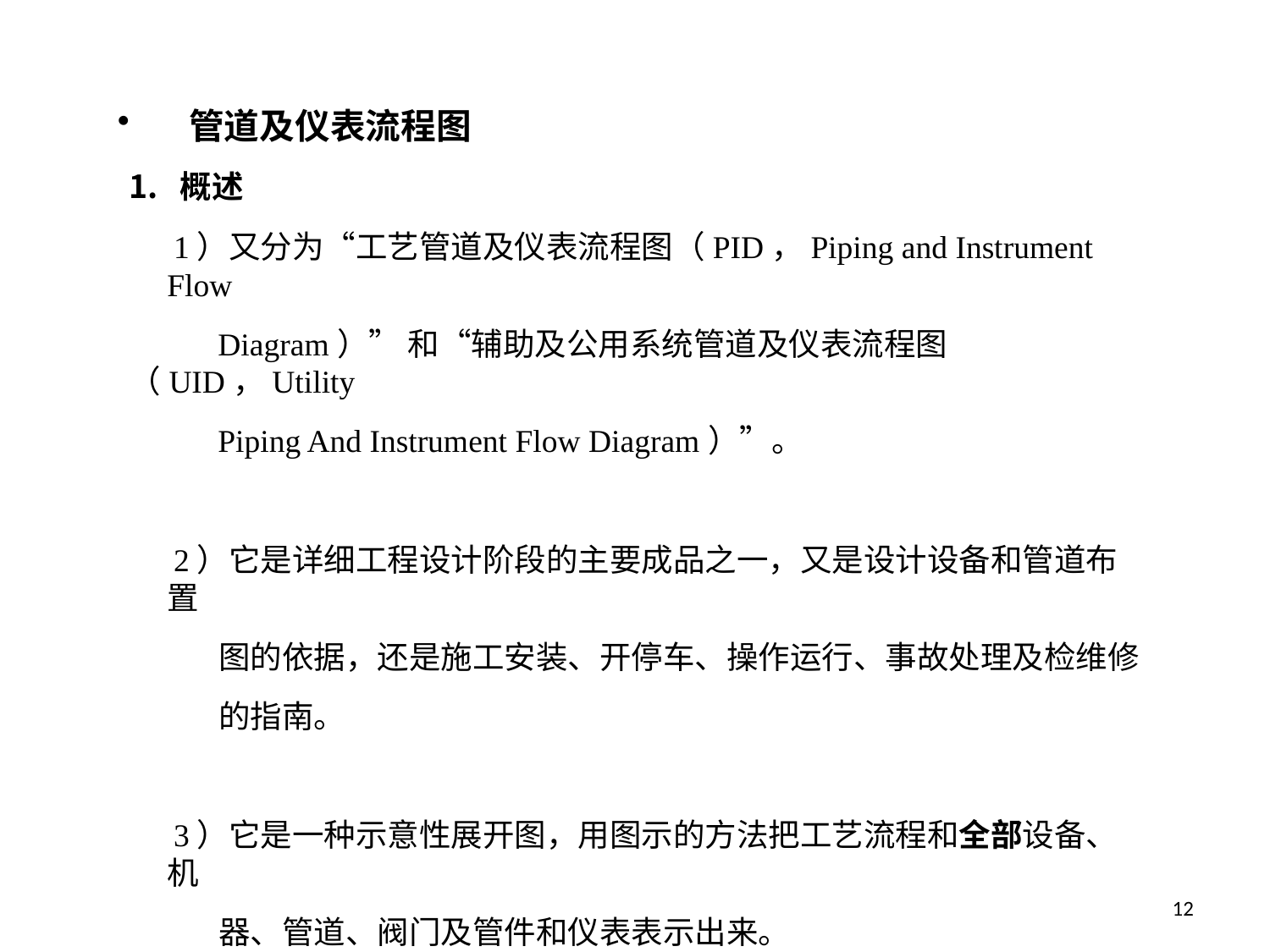

管道及仪表流程图
概述
       1）又分为“工艺管道及仪表流程图（PID，Piping and Instrument Flow
           Diagram）” 和“辅助及公用系统管道及仪表流程图（UID，Utility
           Piping And Instrument Flow Diagram）”。

       2）它是详细工程设计阶段的主要成品之一，又是设计设备和管道布置
             图的依据，还是施工安装、开停车、操作运行、事故处理及检维修
             的指南。

       3）它是一种示意性展开图，用图示的方法把工艺流程和全部设备、机
             器、管道、阀门及管件和仪表表示出来。

12